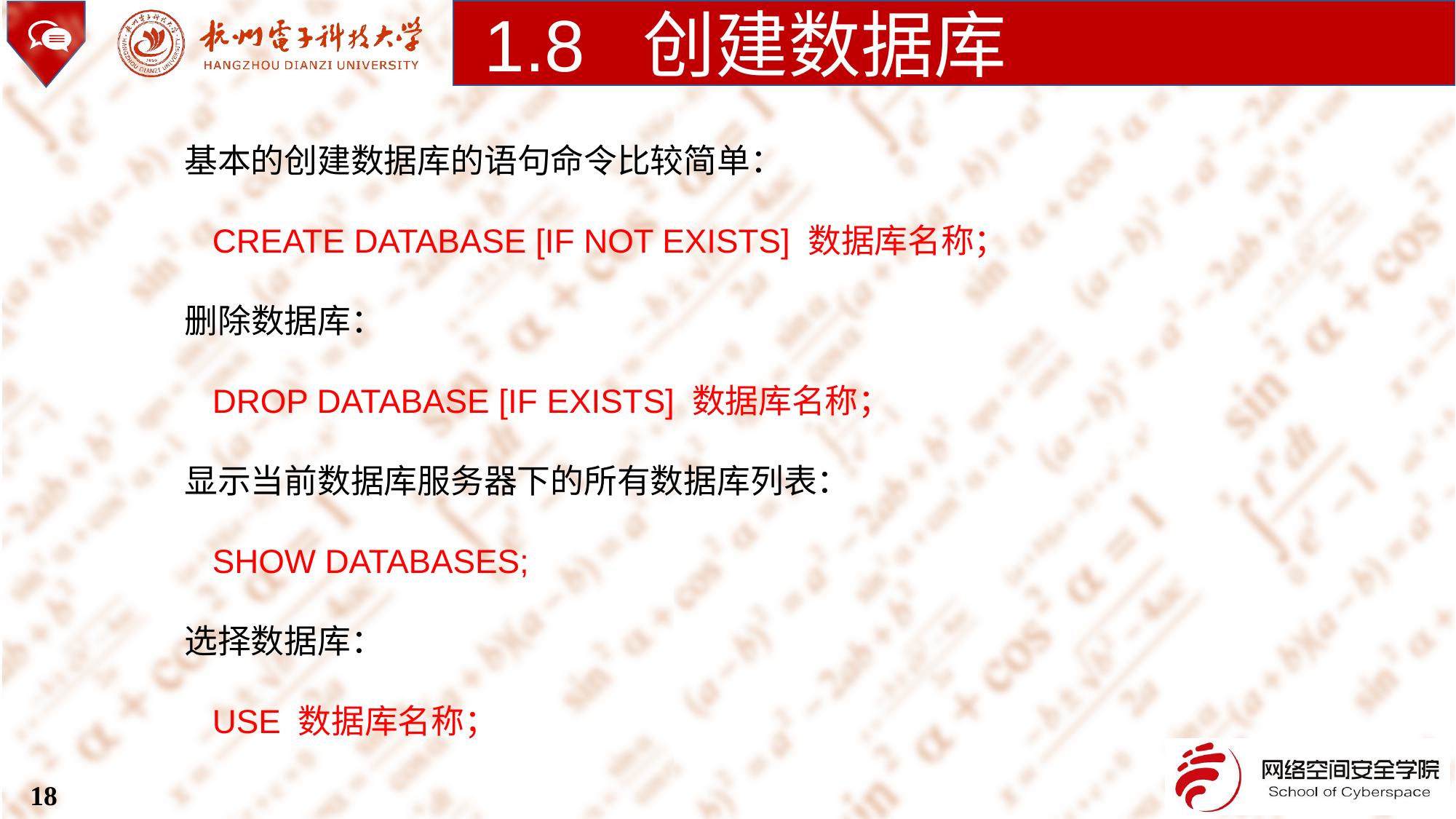

1.8  创建数据库
基本的创建数据库的语句命令比较简单：
   CREATE DATABASE [IF NOT EXISTS] 数据库名称；
删除数据库：
   DROP DATABASE [IF EXISTS] 数据库名称；
显示当前数据库服务器下的所有数据库列表：
   SHOW DATABASES;
选择数据库：
   USE 数据库名称；
18